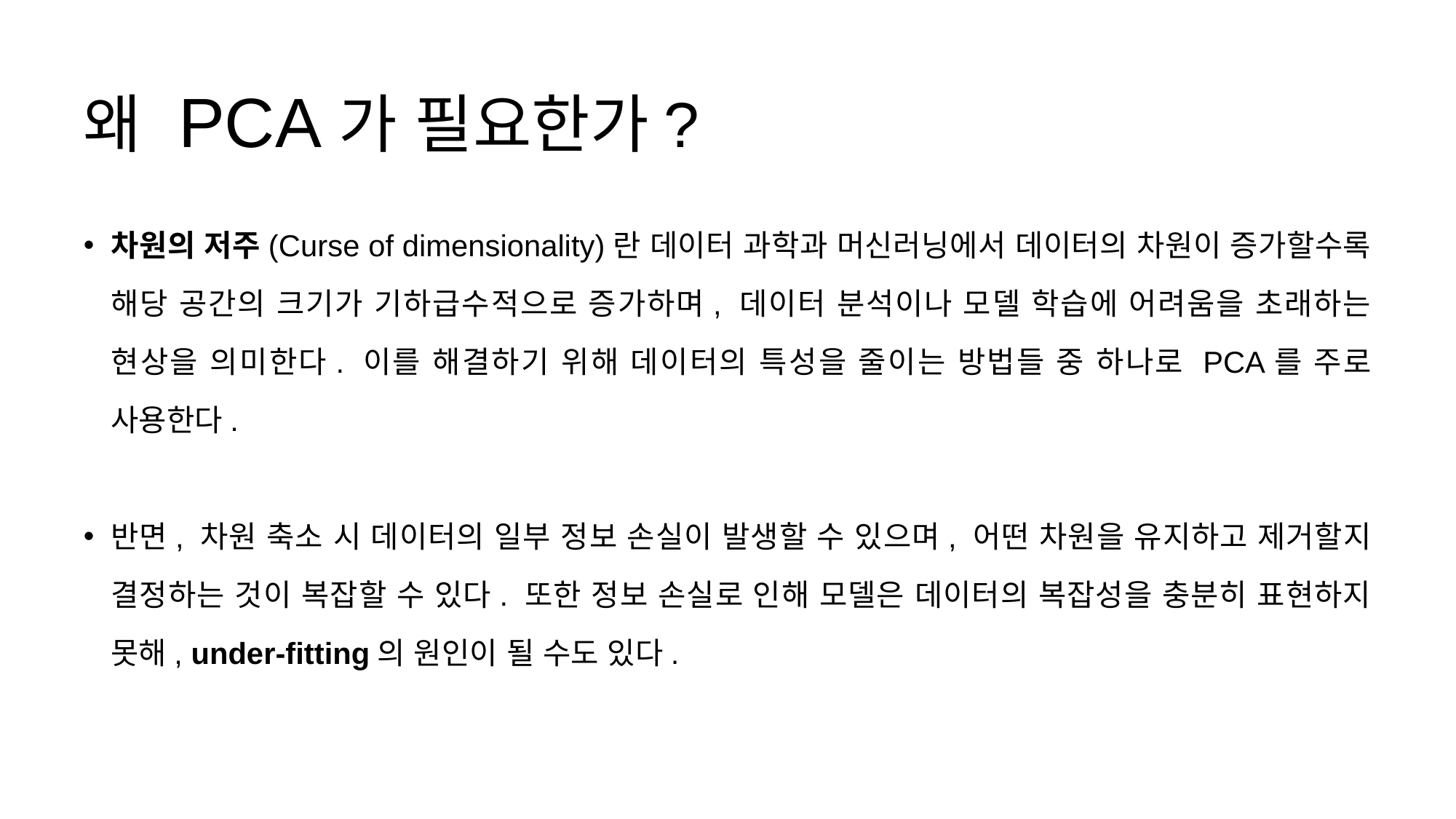

# 왜 PCA가 필요한가?
차원의 저주(Curse of dimensionality)란 데이터 과학과 머신러닝에서 데이터의 차원이 증가할수록 해당 공간의 크기가 기하급수적으로 증가하며, 데이터 분석이나 모델 학습에 어려움을 초래하는 현상을 의미한다. 이를 해결하기 위해 데이터의 특성을 줄이는 방법들 중 하나로 PCA를 주로 사용한다.

반면, 차원 축소 시 데이터의 일부 정보 손실이 발생할 수 있으며, 어떤 차원을 유지하고 제거할지 결정하는 것이 복잡할 수 있다. 또한 정보 손실로 인해 모델은 데이터의 복잡성을 충분히 표현하지 못해, under-fitting의 원인이 될 수도 있다.